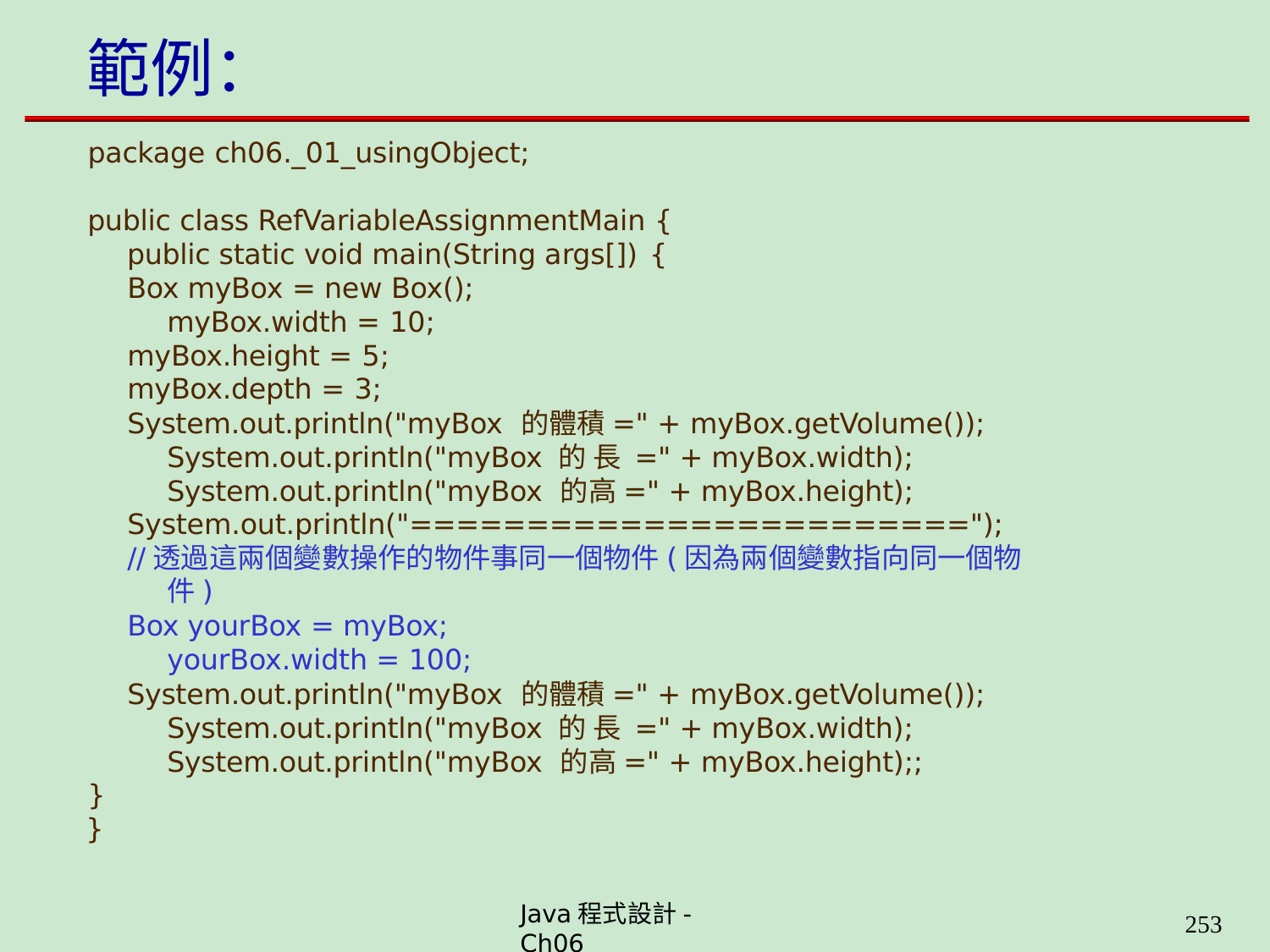

# 範例：
package ch06._01_usingObject;

public class RefVariableAssignmentMain {  public static void main(String args[]) {
Box myBox = new Box();  myBox.width = 10;
myBox.height = 5;
myBox.depth = 3;
System.out.println("myBox 的體積=" + myBox.getVolume());  System.out.println("myBox 的 長 =" + myBox.width);  System.out.println("myBox 的高=" + myBox.height);
System.out.println("========================");
//透過這兩個變數操作的物件事同一個物件(因為兩個變數指向同一個物件)
Box yourBox = myBox;  yourBox.width = 100;
System.out.println("myBox 的體積=" + myBox.getVolume());  System.out.println("myBox 的 長 =" + myBox.width);  System.out.println("myBox 的高=" + myBox.height);;
}
}
Java程式設計-Ch06
253